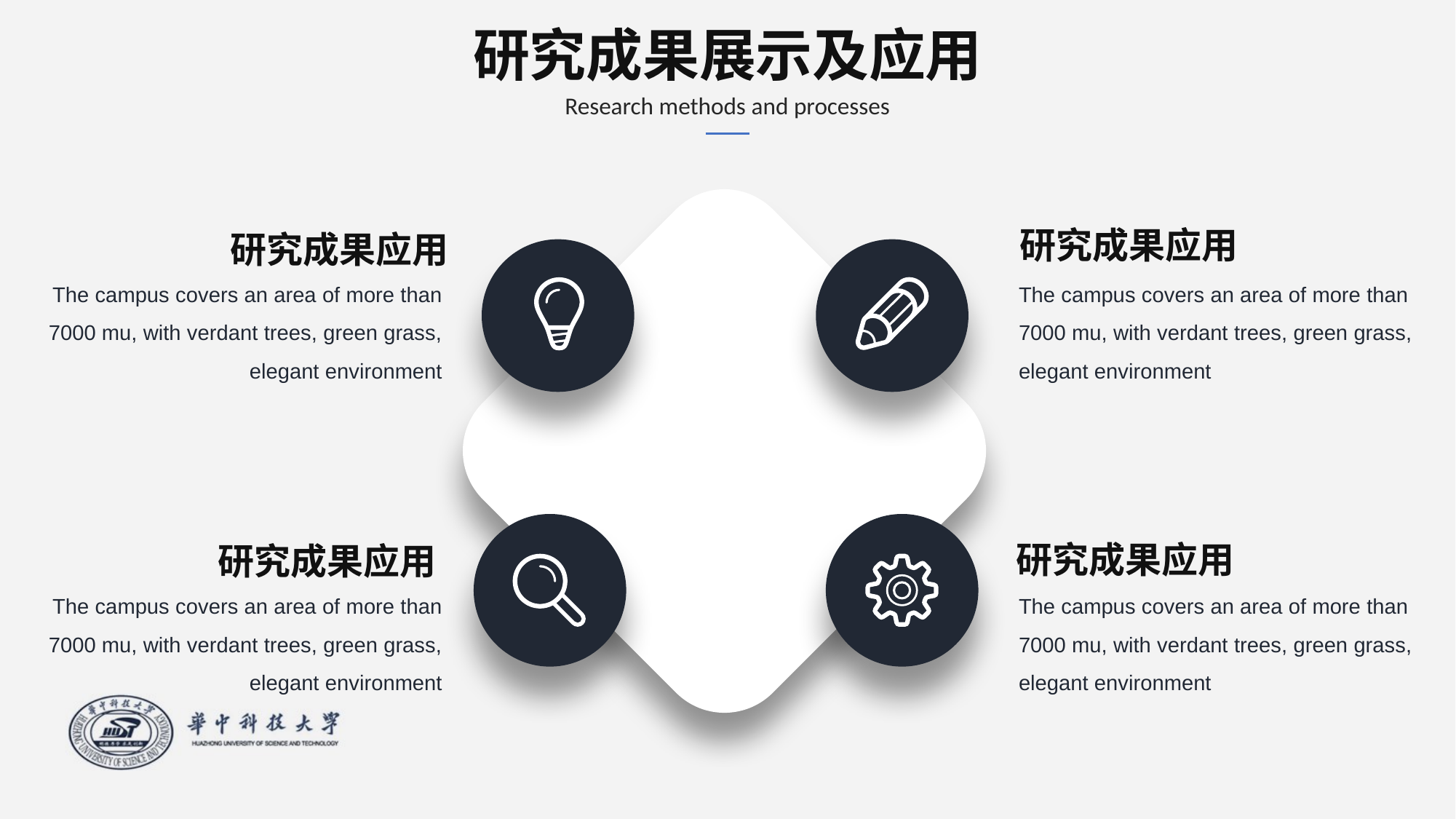

11
研究成果展示及应用
Research methods and processes
研究成果应用
研究成果应用

The campus covers an area of more than 7000 mu, with verdant trees, green grass, elegant environment
The campus covers an area of more than 7000 mu, with verdant trees, green grass, elegant environment

研究成果应用
研究成果应用
The campus covers an area of more than 7000 mu, with verdant trees, green grass, elegant environment
The campus covers an area of more than 7000 mu, with verdant trees, green grass, elegant environment